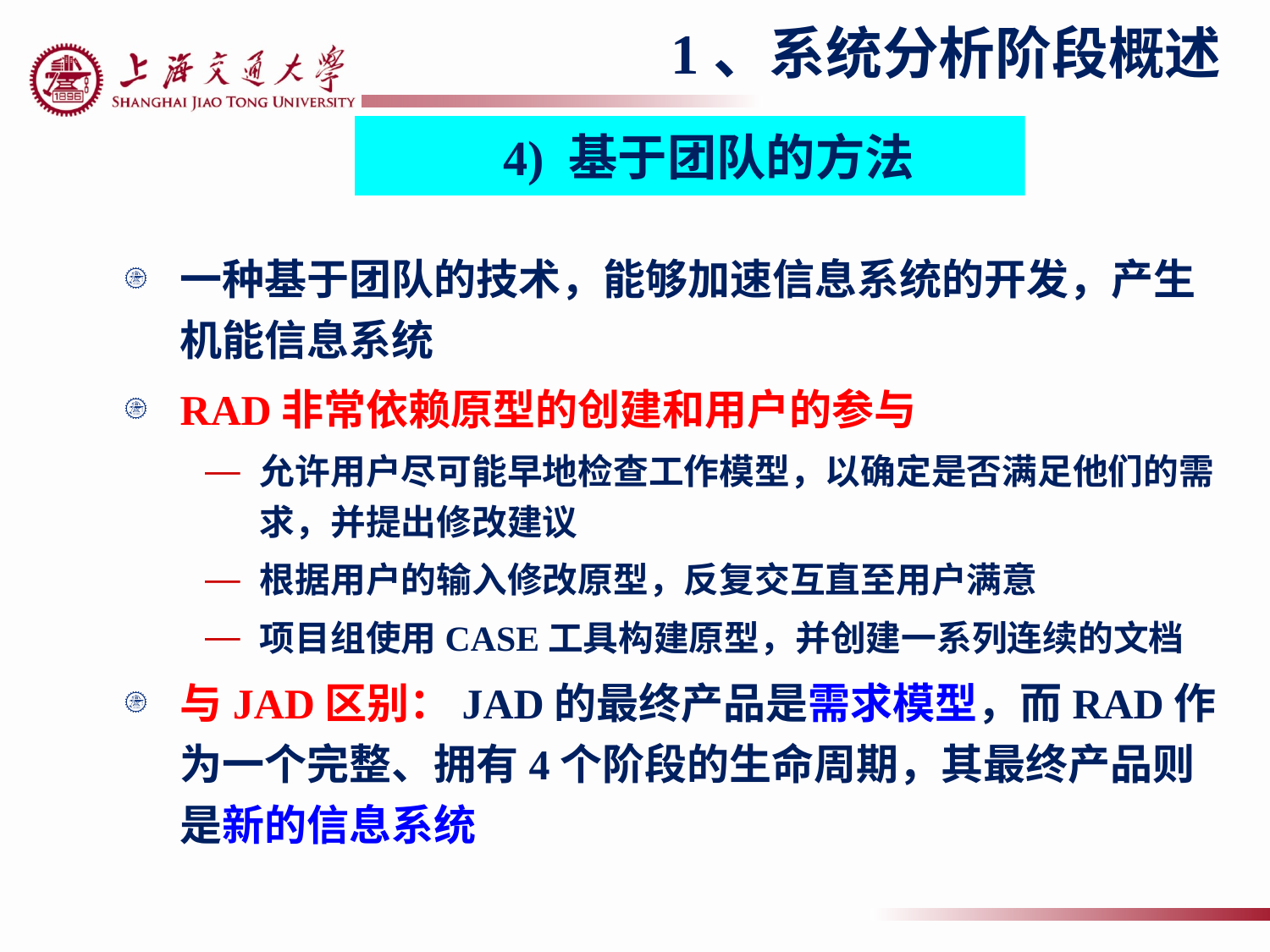

1、系统分析阶段概述
4) 基于团队的方法
一种基于团队的技术，能够加速信息系统的开发，产生机能信息系统
RAD非常依赖原型的创建和用户的参与
允许用户尽可能早地检查工作模型，以确定是否满足他们的需求，并提出修改建议
根据用户的输入修改原型，反复交互直至用户满意
项目组使用CASE工具构建原型，并创建一系列连续的文档
与JAD区别：JAD的最终产品是需求模型，而RAD作为一个完整、拥有4个阶段的生命周期，其最终产品则是新的信息系统